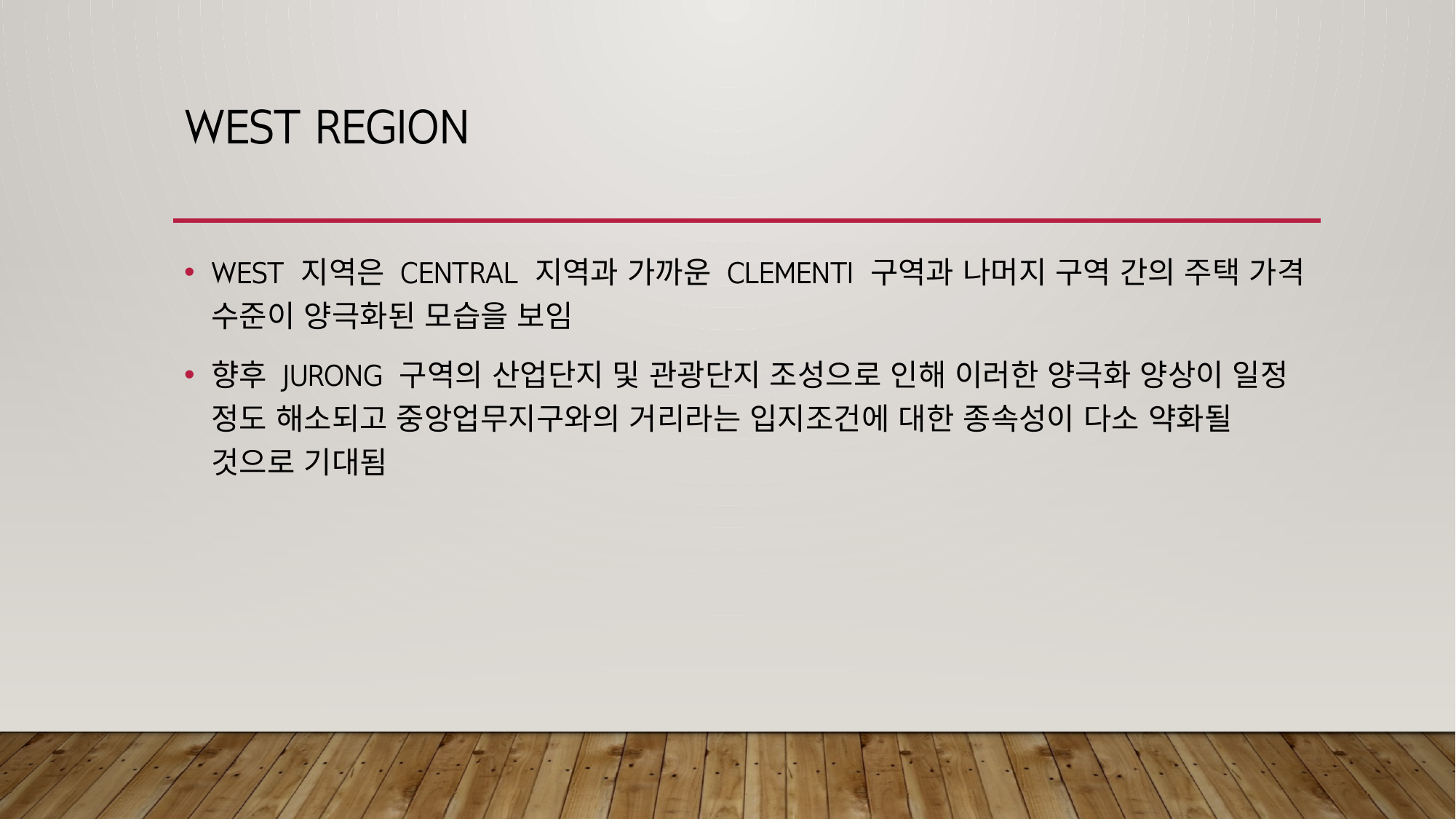

# West region
WEST 지역은 CENTRAL 지역과 가까운 CLEMENTI 구역과 나머지 구역 간의 주택 가격 수준이 양극화된 모습을 보임
향후 JURONG 구역의 산업단지 및 관광단지 조성으로 인해 이러한 양극화 양상이 일정 정도 해소되고 중앙업무지구와의 거리라는 입지조건에 대한 종속성이 다소 약화될 것으로 기대됨